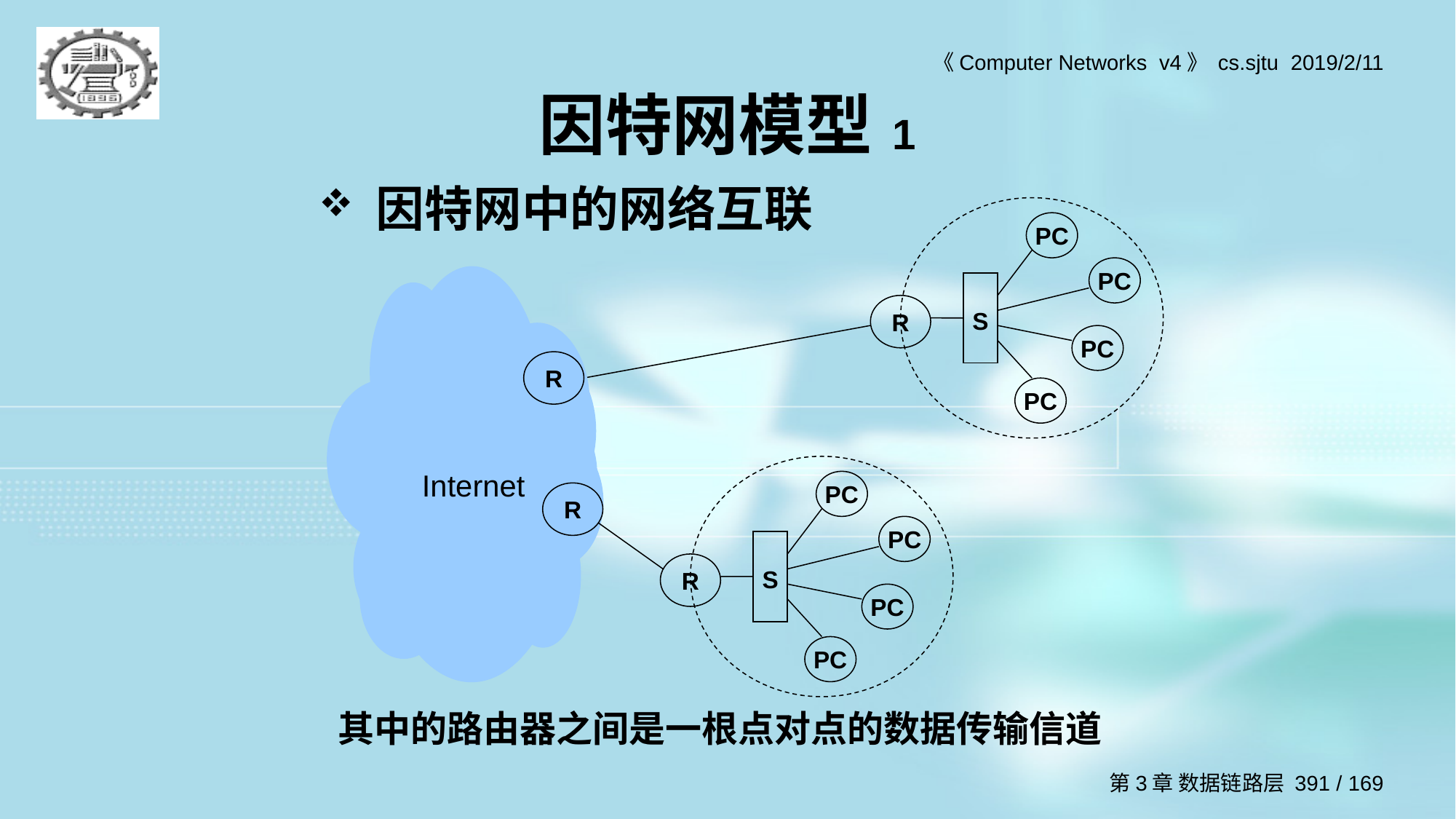

# 因特网模型 1
因特网中的网络互联

PC

PC

S

R

PC

PC

Internet

R

PC

PC

S

R

PC

PC
R

其中的路由器之间是一根点对点的数据传输信道